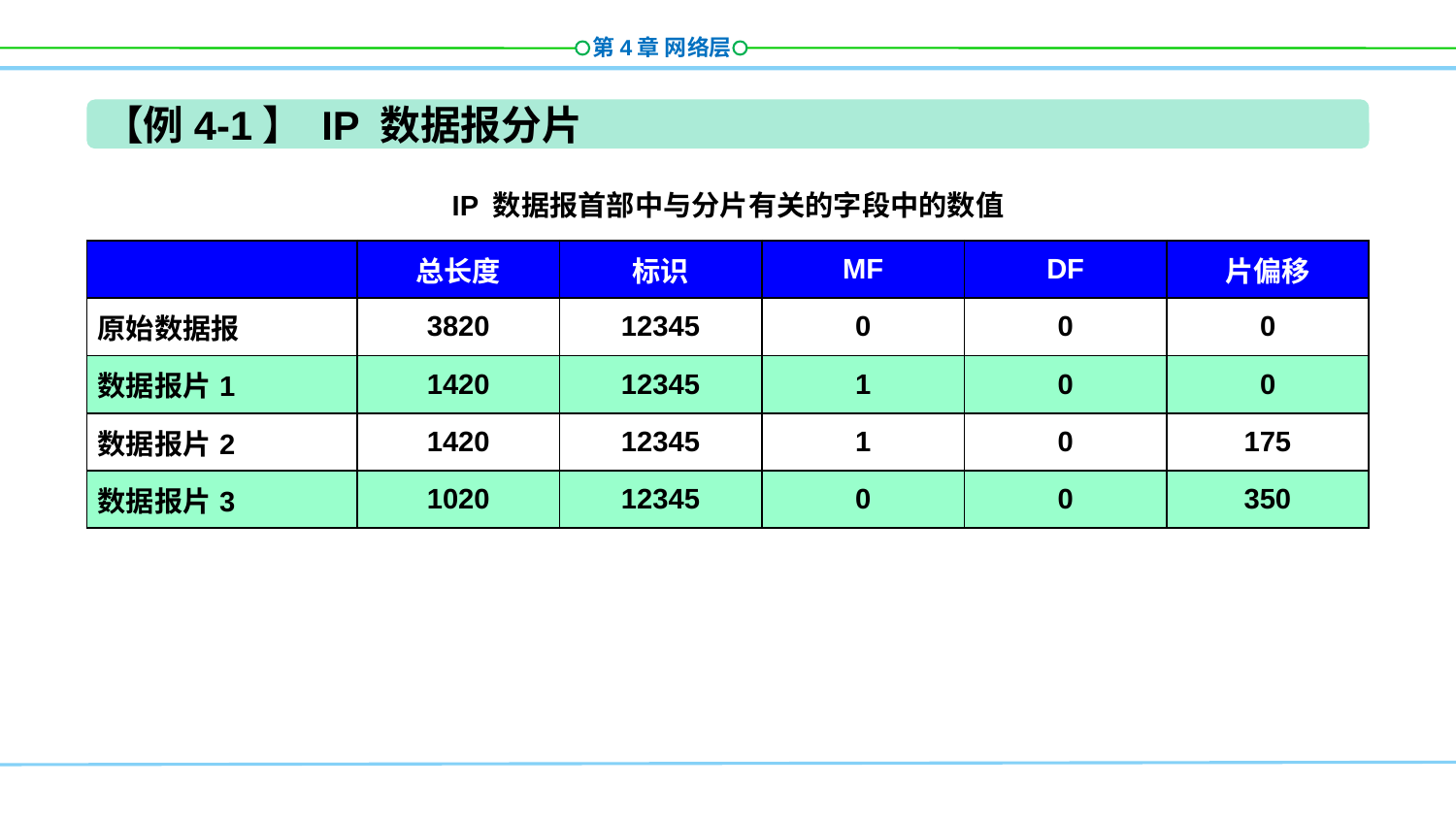

【例4-1】 IP 数据报分片

IP 数据报首部中与分片有关的字段中的数值
|  | 总长度 | 标识 | MF | DF | 片偏移 |
| --- | --- | --- | --- | --- | --- |
| 原始数据报 | 3820 | 12345 | 0 | 0 | 0 |
| 数据报片1 | 1420 | 12345 | 1 | 0 | 0 |
| 数据报片2 | 1420 | 12345 | 1 | 0 | 175 |
| 数据报片3 | 1020 | 12345 | 0 | 0 | 350 |